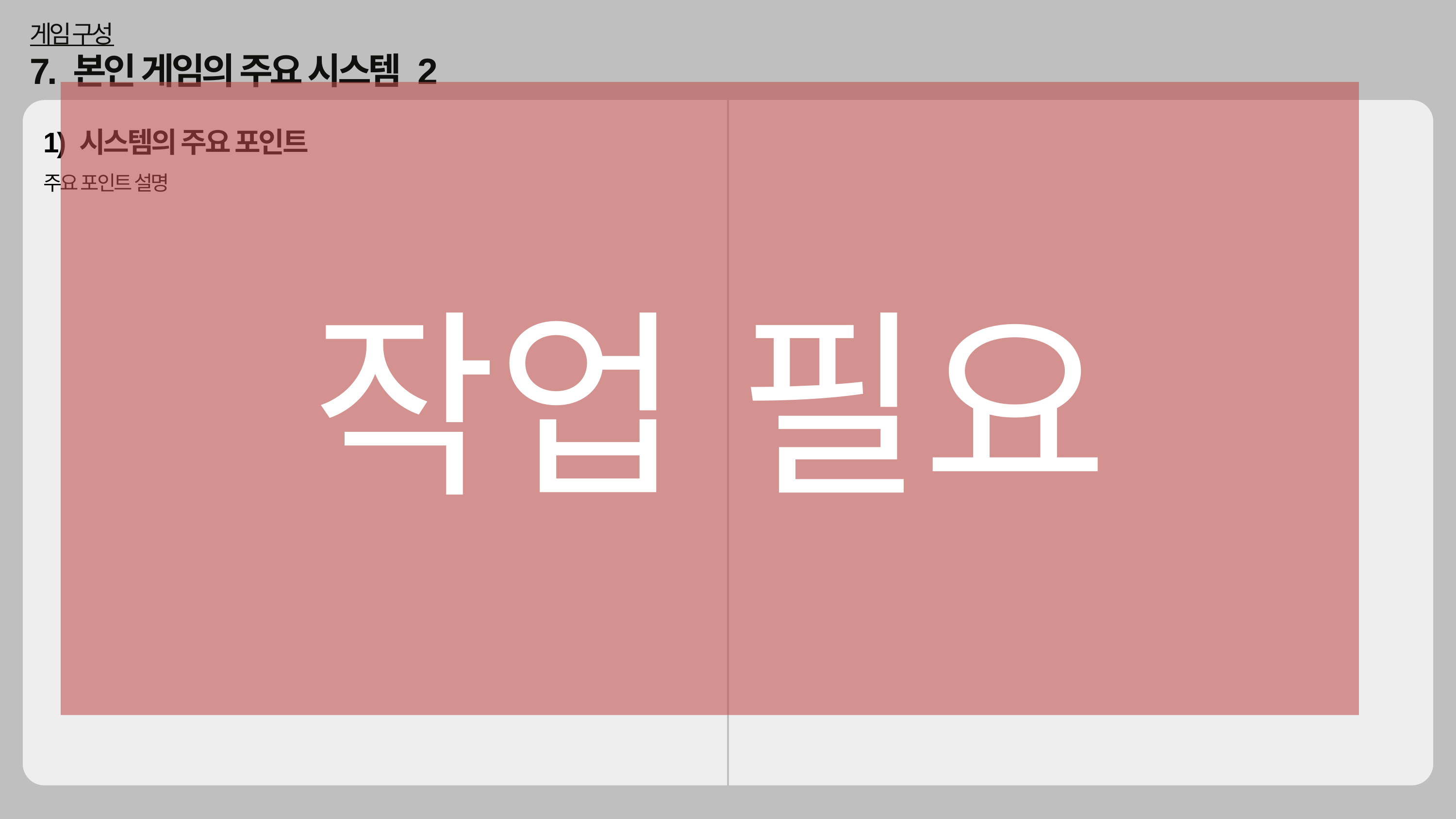

게임 구성
7. 본인 게임의 주요 시스템 2
작업 필요

1) 시스템의 주요 포인트
주요 포인트 설명